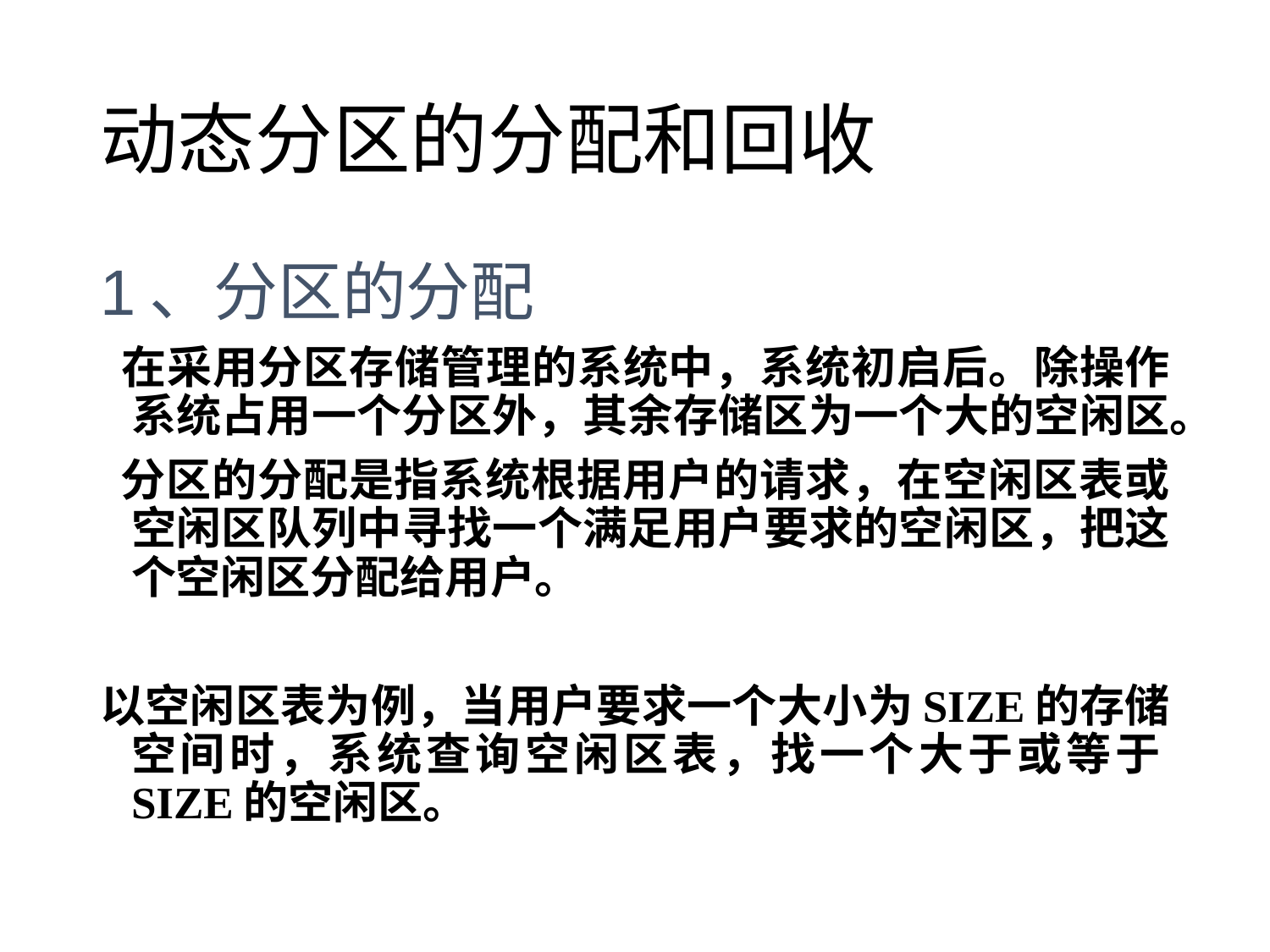

# 动态分区的分配和回收
1、分区的分配
 在采用分区存储管理的系统中，系统初启后。除操作系统占用一个分区外，其余存储区为一个大的空闲区。
 分区的分配是指系统根据用户的请求，在空闲区表或空闲区队列中寻找一个满足用户要求的空闲区，把这个空闲区分配给用户。

以空闲区表为例，当用户要求一个大小为SIZE的存储空间时，系统查询空闲区表，找一个大于或等于SIZE的空闲区。